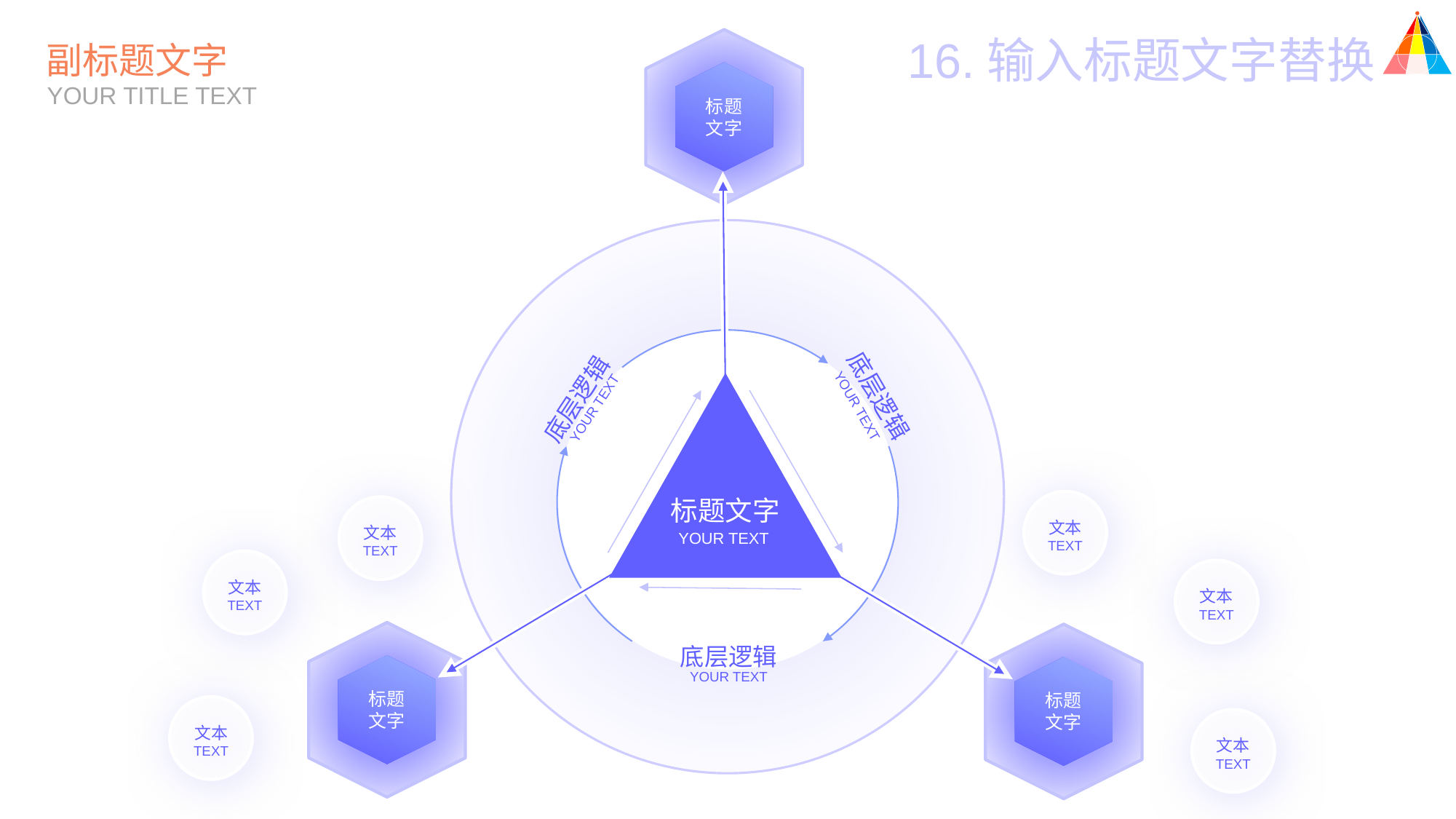

16.输入标题文字替换

标题
文字
副标题文字
YOUR TITLE TEXT

底层逻辑
底层逻辑
YOUR TEXT
YOUR TEXT
标题文字

文本
TEXT

文本
TEXT
YOUR TEXT

文本
TEXT

文本
TEXT

标题
文字

标题
文字
底层逻辑
YOUR TEXT

文本
TEXT

文本
TEXT